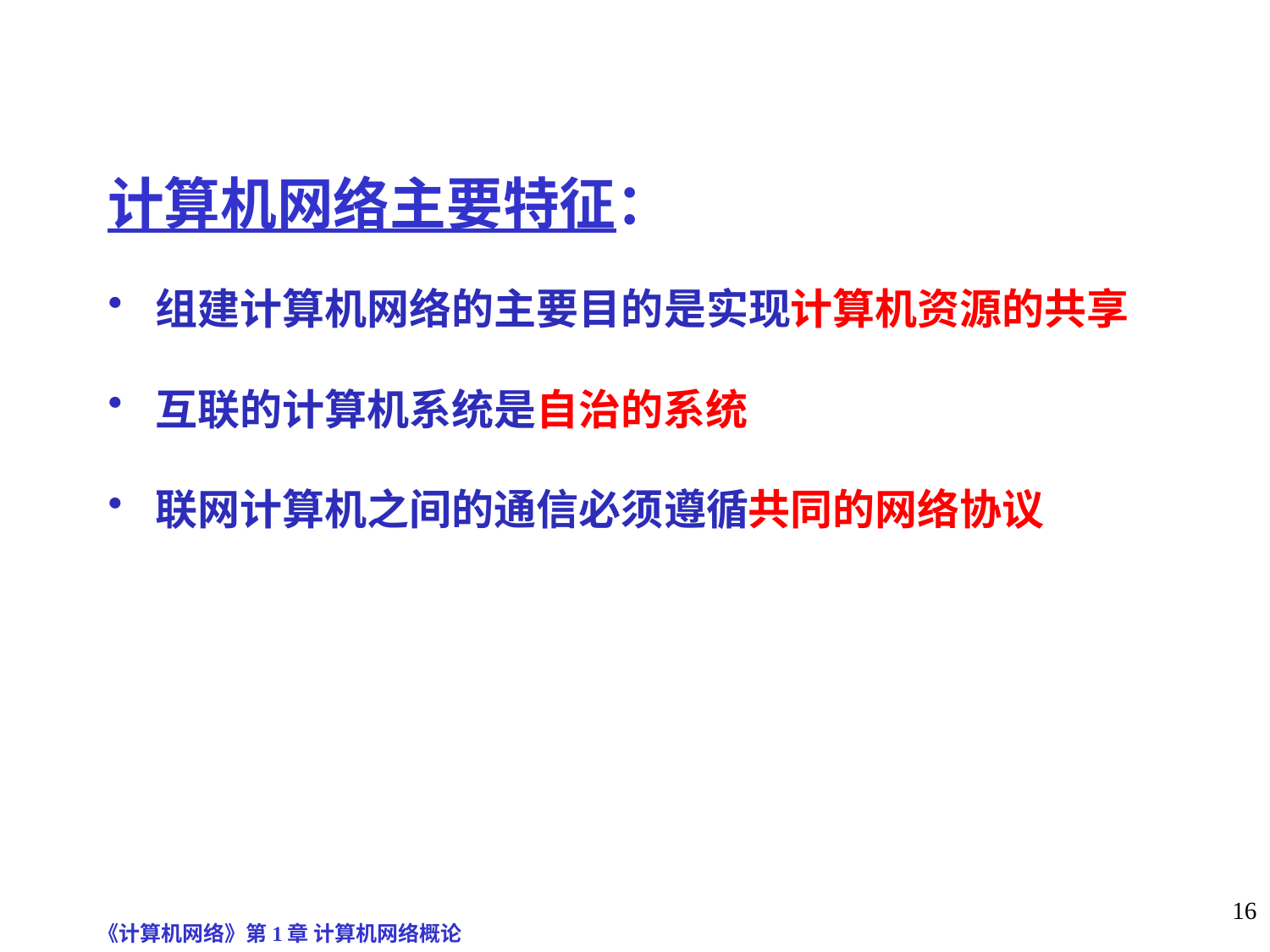

# 计算机网络主要特征：
组建计算机网络的主要目的是实现计算机资源的共享

互联的计算机系统是自治的系统

联网计算机之间的通信必须遵循共同的网络协议

《计算机网络》第1章 计算机网络概论
16